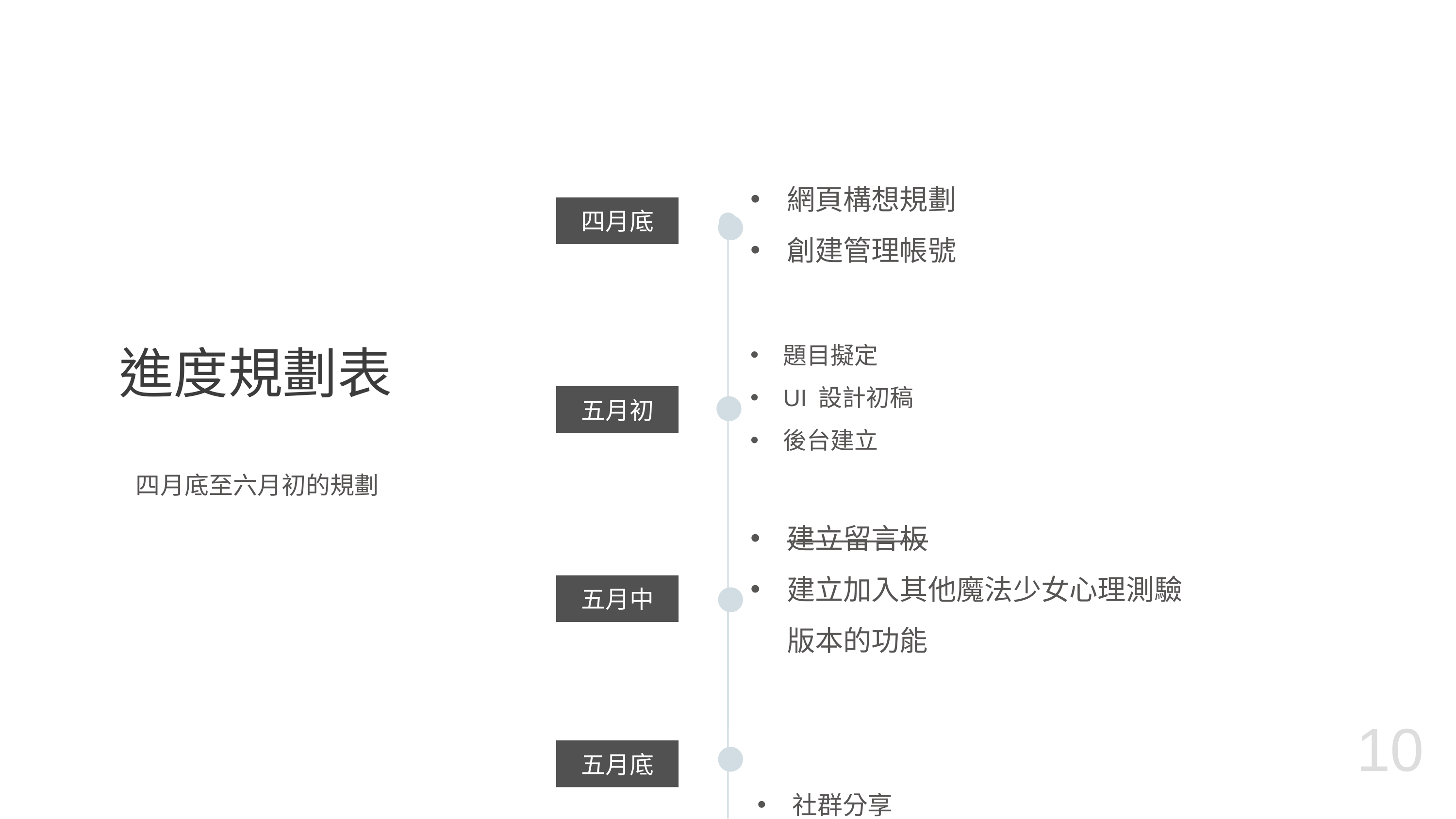

網頁構想規劃
創建管理帳號

# 進度規劃表
四月底

題目擬定
UI 設計初稿
後台建立

五月初

四月底至六月初的規劃
建立留言板
建立加入其他魔法少女心理測驗版本的功能
五月中

10
五月底

社群分享
前端動畫製作 （改為 js 呈現）
後台分析